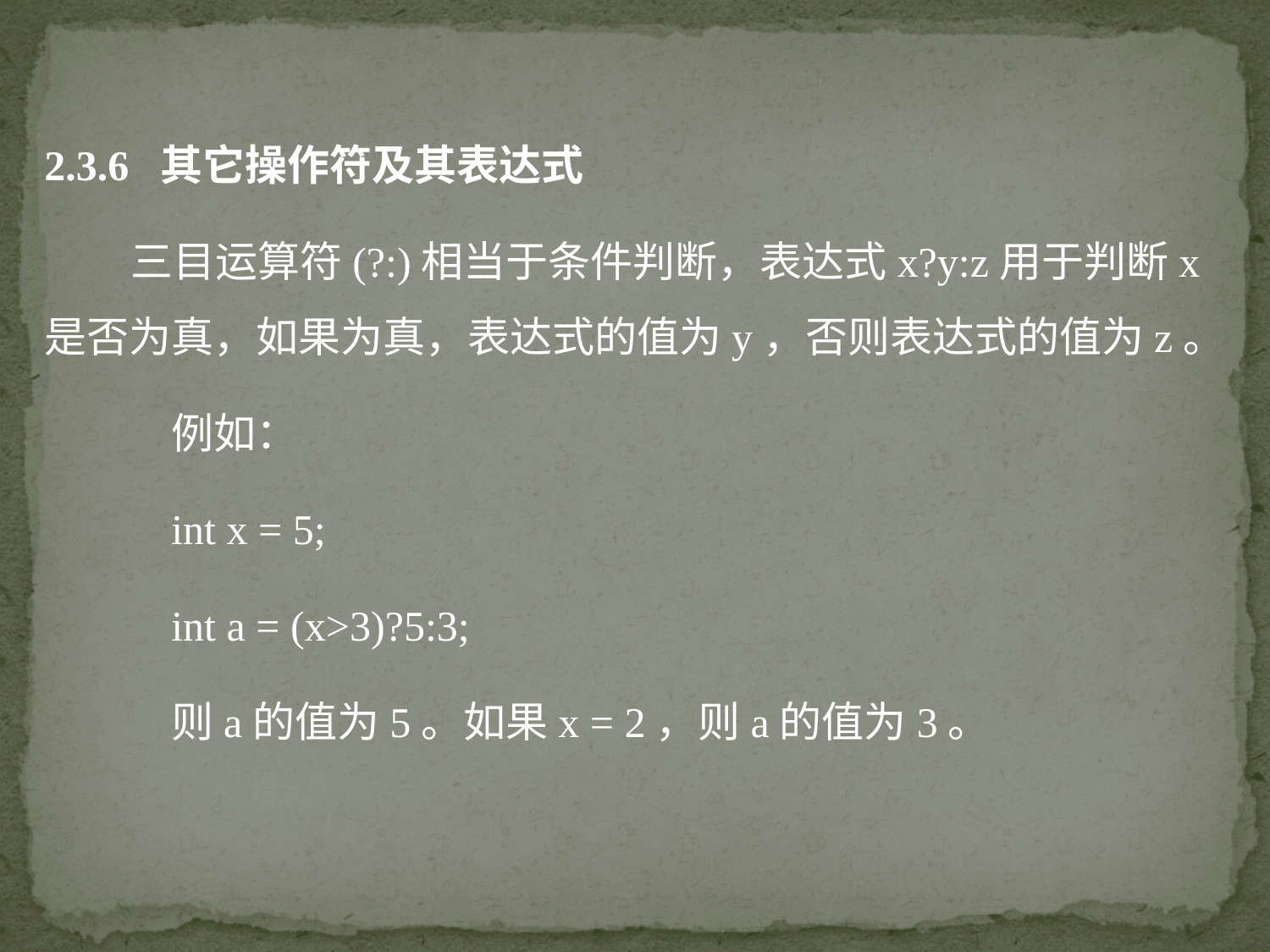

2.3.6  其它操作符及其表达式
        三目运算符(?:)相当于条件判断，表达式x?y:z用于判断x是否为真，如果为真，表达式的值为y，否则表达式的值为z。
例如：
int x = 5;
int a = (x>3)?5:3;
则a的值为5。如果x = 2，则a的值为3。